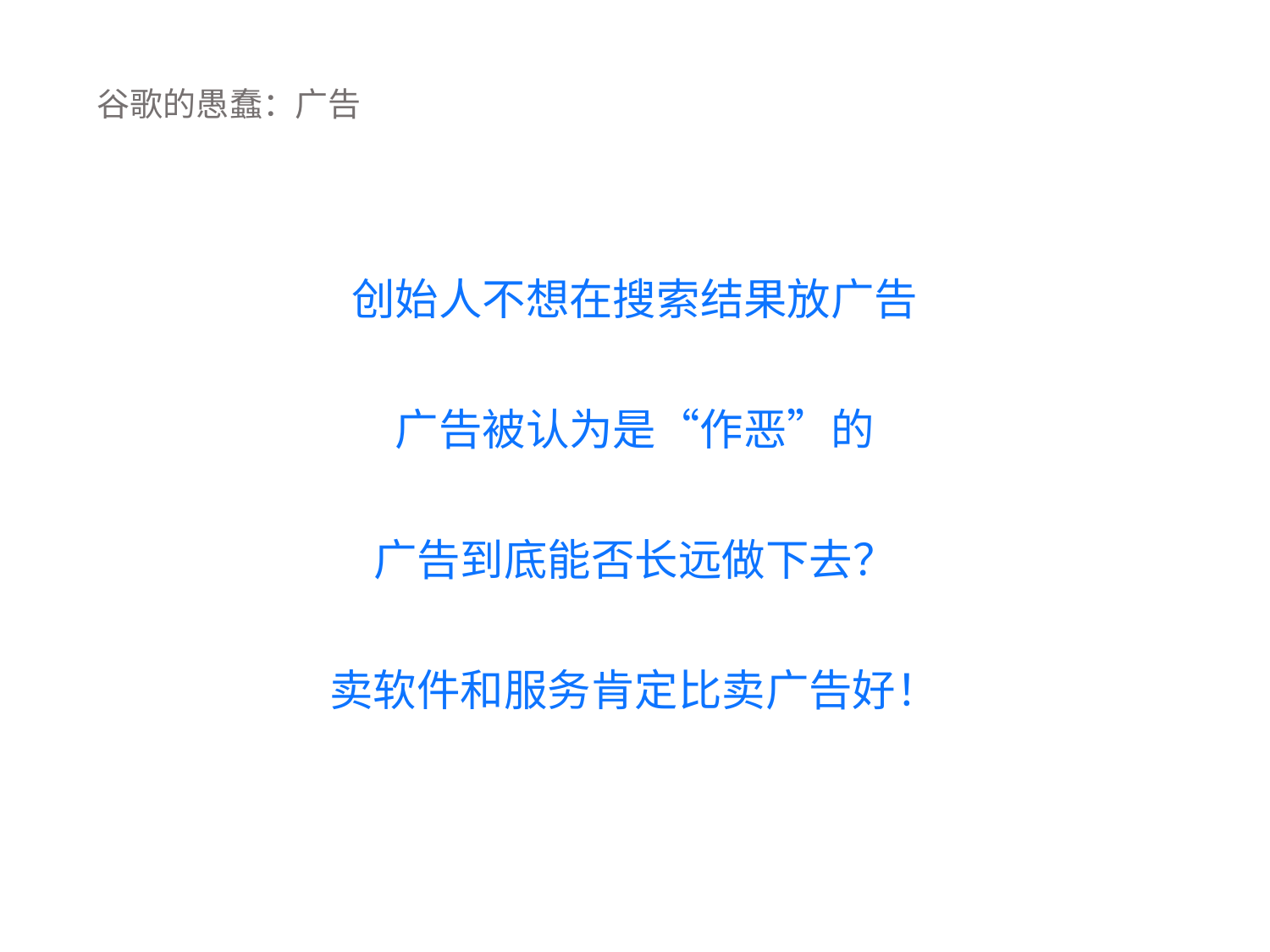

谷歌的愚蠢：广告
创始人不想在搜索结果放广告
广告被认为是“作恶”的
广告到底能否长远做下去？
卖软件和服务肯定比卖广告好！